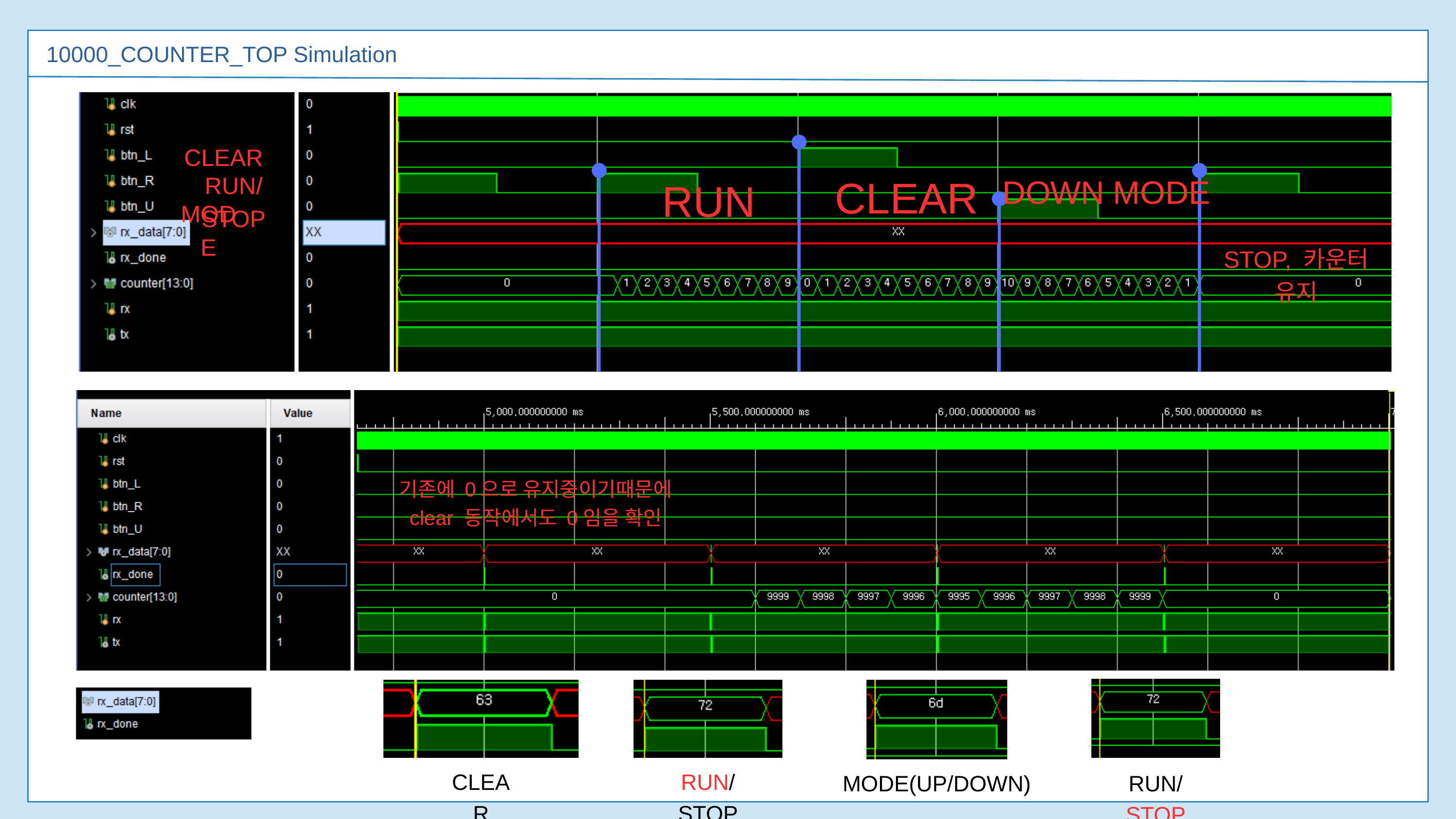

10000_COUNTER_TOP Simulation

CLEAR

CLEAR
DOWN MODE
RUN
RUN/STOP

MODE

STOP, 카운터 유지

기존에 0으로 유지중이기때문에 clear 동작에서도 0임을 확인

CLEAR
RUN/STOP
MODE(UP/DOWN)
RUN/STOP